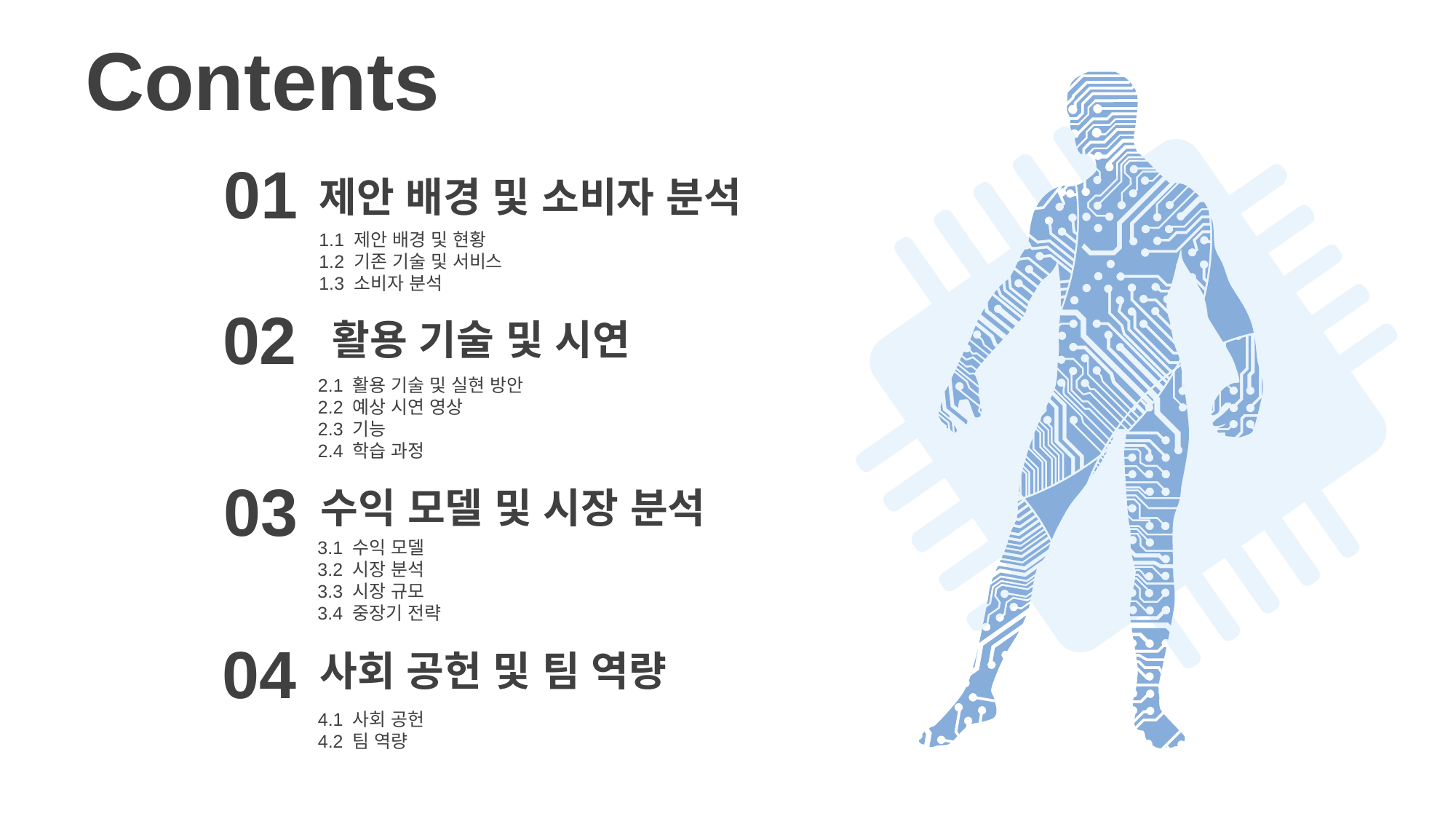

Contents

01
제안 배경 및 소비자 분석
1.1 제안 배경 및 현황
1.2 기존 기술 및 서비스
1.3 소비자 분석
02
활용 기술 및 시연
2.1 활용 기술 및 실현 방안
2.2 예상 시연 영상
2.3 기능
2.4 학습 과정
03
수익 모델 및 시장 분석
3.1 수익 모델
3.2 시장 분석
3.3 시장 규모
3.4 중장기 전략
04
사회 공헌 및 팀 역량
4.1 사회 공헌
4.2 팀 역량